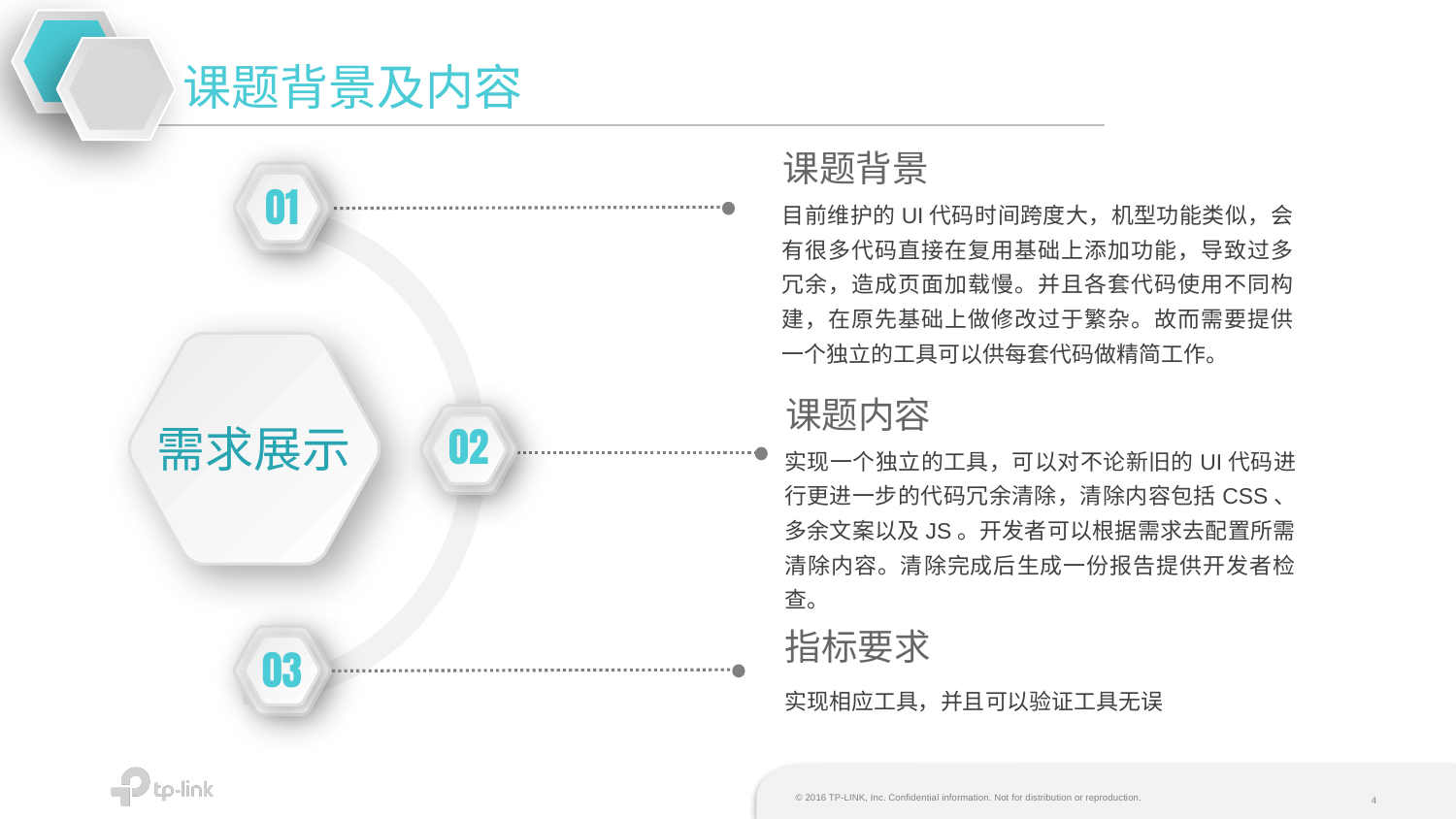

课题背景及内容
课题背景
目前维护的UI代码时间跨度大，机型功能类似，会有很多代码直接在复用基础上添加功能，导致过多冗余，造成页面加载慢。并且各套代码使用不同构建，在原先基础上做修改过于繁杂。故而需要提供一个独立的工具可以供每套代码做精简工作。

01

课题内容
实现一个独立的工具，可以对不论新旧的UI代码进行更进一步的代码冗余清除，清除内容包括CSS、多余文案以及JS。开发者可以根据需求去配置所需清除内容。清除完成后生成一份报告提供开发者检查。

需求展示
02

指标要求
实现相应工具，并且可以验证工具无误

03